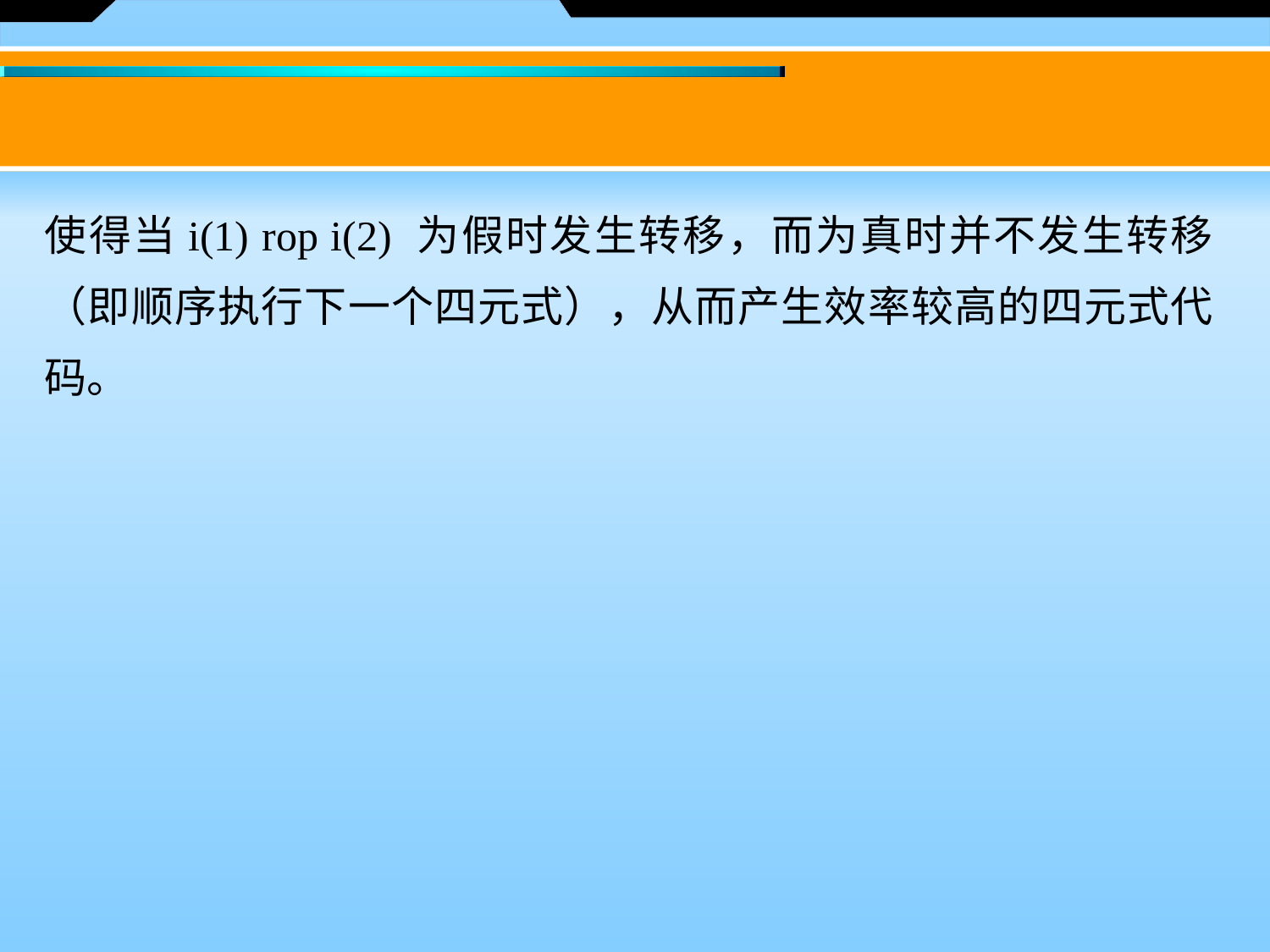

使得当i(1) rop i(2) 为假时发生转移，而为真时并不发生转移（即顺序执行下一个四元式），从而产生效率较高的四元式代码。